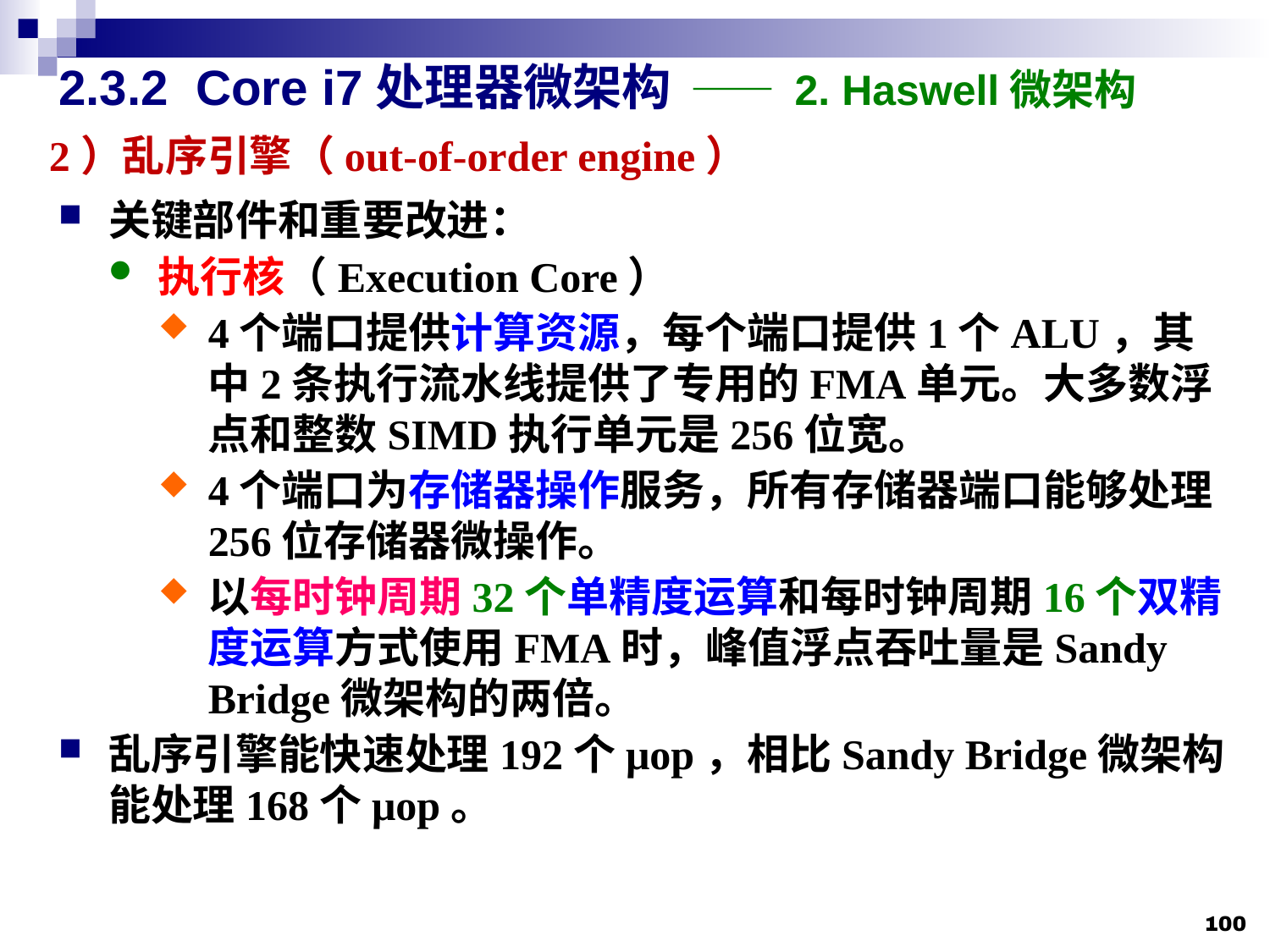

# 2.3.2  Core i7处理器微架构  —— 2. Haswell微架构
2）乱序引擎（out-of-order engine）
关键部件和重要改进：
执行核（Execution Core）
4个端口提供计算资源，每个端口提供1个ALU，其中2条执行流水线提供了专用的FMA单元。大多数浮点和整数SIMD执行单元是256位宽。
4个端口为存储器操作服务，所有存储器端口能够处理256位存储器微操作。
以每时钟周期32个单精度运算和每时钟周期16个双精度运算方式使用FMA时，峰值浮点吞吐量是Sandy Bridge微架构的两倍。
乱序引擎能快速处理192个μop，相比Sandy Bridge微架构能处理168个μop。
100